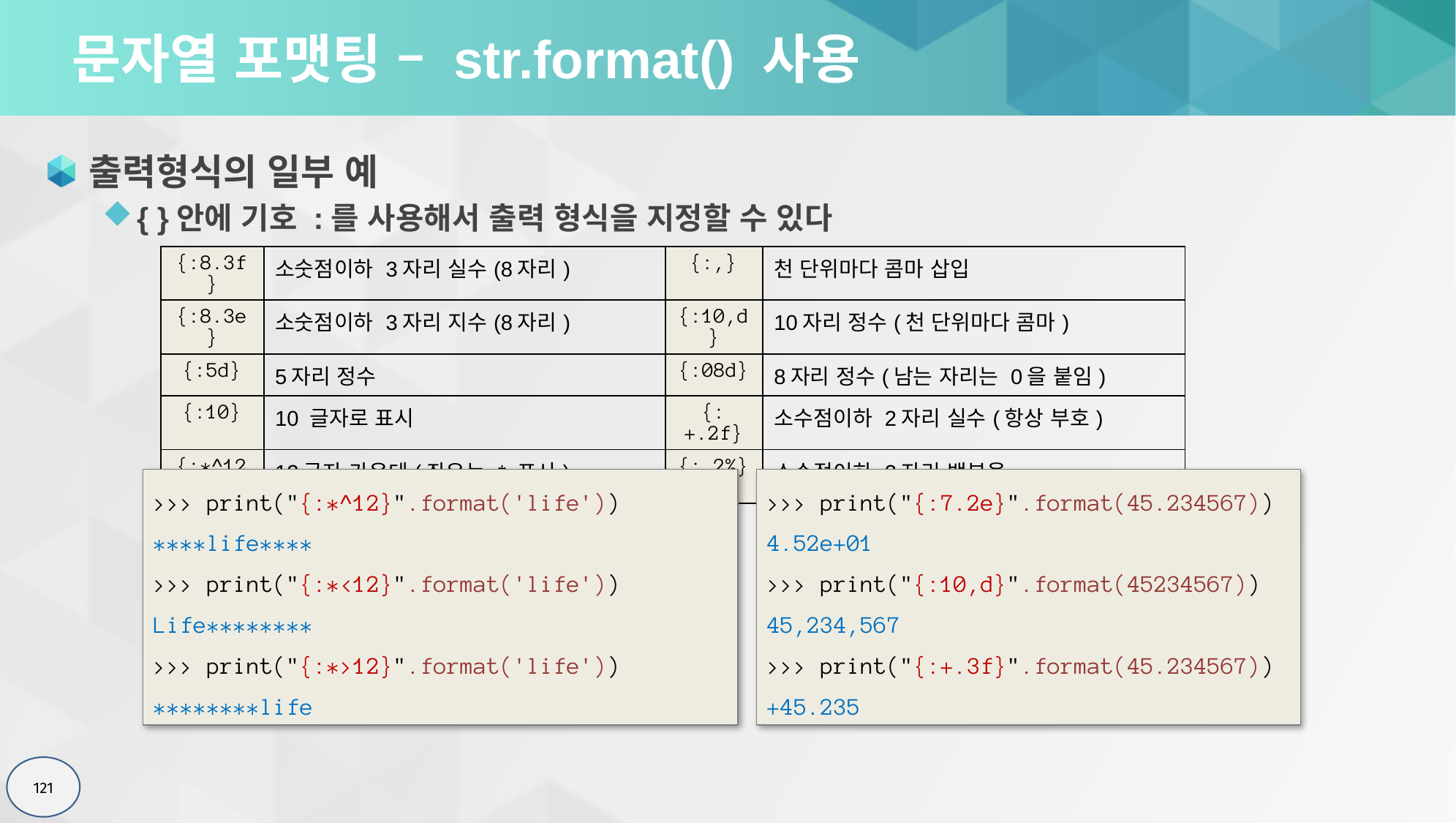

# 문자열 포맷팅 – str.format() 사용
출력형식의 일부 예
{ }안에 기호 :를 사용해서 출력 형식을 지정할 수 있다
| {:8.3f} | 소숫점이하 3자리 실수(8자리) | {:,} | 천 단위마다 콤마 삽입 |
| --- | --- | --- | --- |
| {:8.3e} | 소숫점이하 3자리 지수(8자리) | {:10,d} | 10자리 정수(천 단위마다 콤마) |
| {:5d} | 5자리 정수 | {:08d} | 8자리 정수(남는 자리는 0을 붙임) |
| {:10} | 10 글자로 표시 | {:+.2f} | 소수점이하 2자리 실수(항상 부호) |
| {:\*^12} | 12글자 가운데(좌우는 \* 표시) | {:.2%} | 소수점이하 2자리 백분율 |
>>> print("{:7.2e}".format(45.234567))
4.52e+01
>>> print("{:10,d}".format(45234567))
45,234,567
>>> print("{:+.3f}".format(45.234567))
+45.235
>>> print("{:*^12}".format('life'))
****life****
>>> print("{:*<12}".format('life'))
Life********
>>> print("{:*>12}".format('life'))
********life